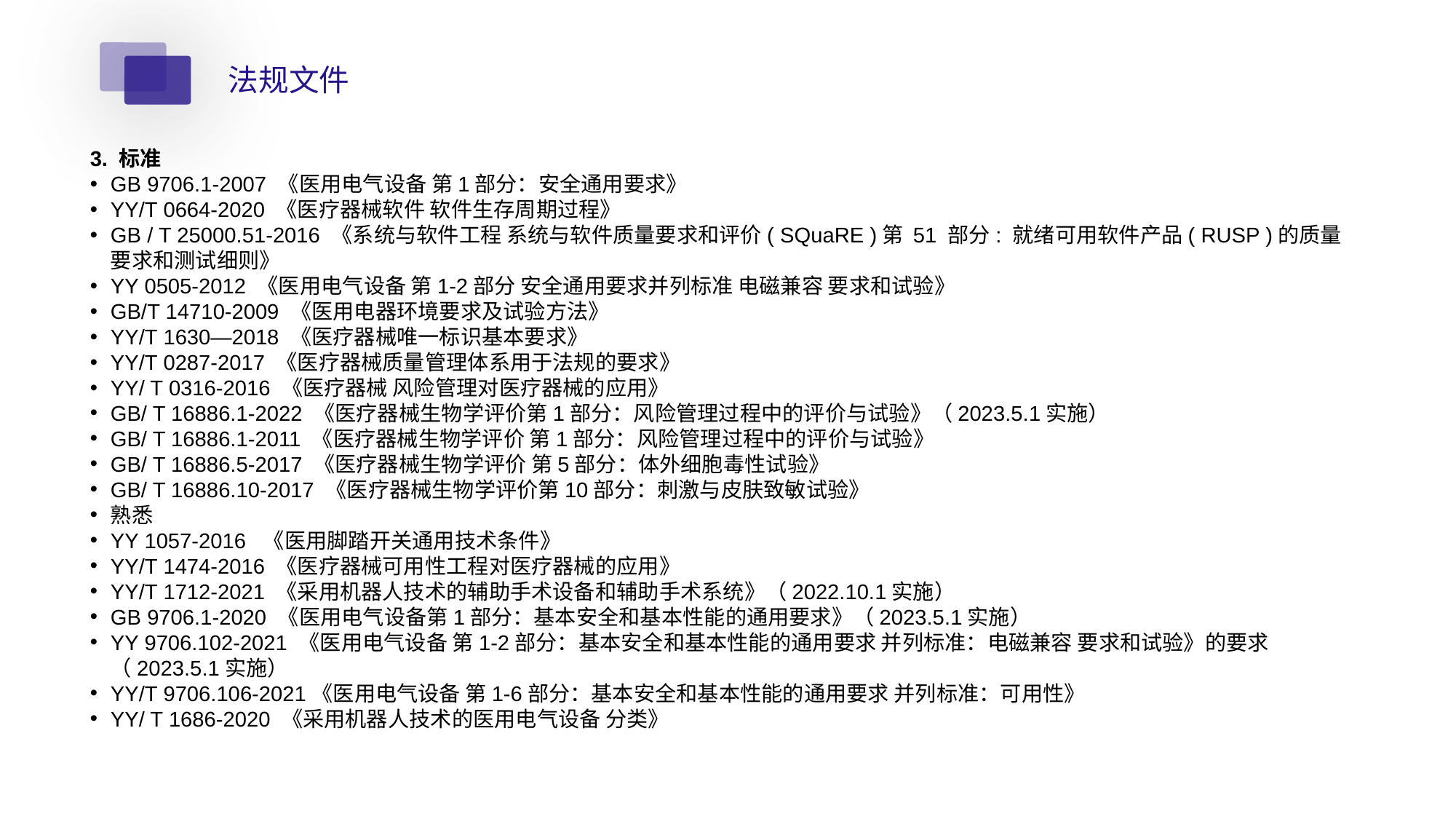

法规文件
3. 标准
GB 9706.1-2007 《医用电气设备 第1部分：安全通用要求》
YY/T 0664-2020 《医疗器械软件 软件生存周期过程》
GB / T 25000.51-2016 《系统与软件工程 系统与软件质量要求和评价( SQuaRE )第 51 部分: 就绪可用软件产品( RUSP )的质量要求和测试细则》
YY 0505-2012 《医用电气设备 第1-2部分 安全通用要求并列标准 电磁兼容 要求和试验》
GB/T 14710-2009 《医用电器环境要求及试验方法》
YY/T 1630—2018 《医疗器械唯一标识基本要求》
YY/T 0287-2017 《医疗器械质量管理体系用于法规的要求》
YY/ T 0316-2016 《医疗器械 风险管理对医疗器械的应用》
GB/ T 16886.1-2022 《医疗器械生物学评价第1部分：风险管理过程中的评价与试验》（2023.5.1实施）
GB/ T 16886.1-2011 《医疗器械生物学评价 第1部分：风险管理过程中的评价与试验》
GB/ T 16886.5-2017 《医疗器械生物学评价 第5部分：体外细胞毒性试验》
GB/ T 16886.10-2017 《医疗器械生物学评价第10部分：刺激与皮肤致敏试验》
熟悉
YY 1057-2016  《医用脚踏开关通用技术条件》
YY/T 1474-2016 《医疗器械可用性工程对医疗器械的应用》
YY/T 1712-2021 《采用机器人技术的辅助手术设备和辅助手术系统》（2022.10.1实施）
GB 9706.1-2020 《医用电气设备第1部分：基本安全和基本性能的通用要求》（2023.5.1实施）
YY 9706.102-2021 《医用电气设备 第1-2部分：基本安全和基本性能的通用要求 并列标准：电磁兼容 要求和试验》的要求（2023.5.1实施）
YY/T 9706.106-2021《医用电气设备 第1-6部分：基本安全和基本性能的通用要求 并列标准：可用性》
YY/ T 1686-2020 《采用机器人技术的医用电气设备 分类》